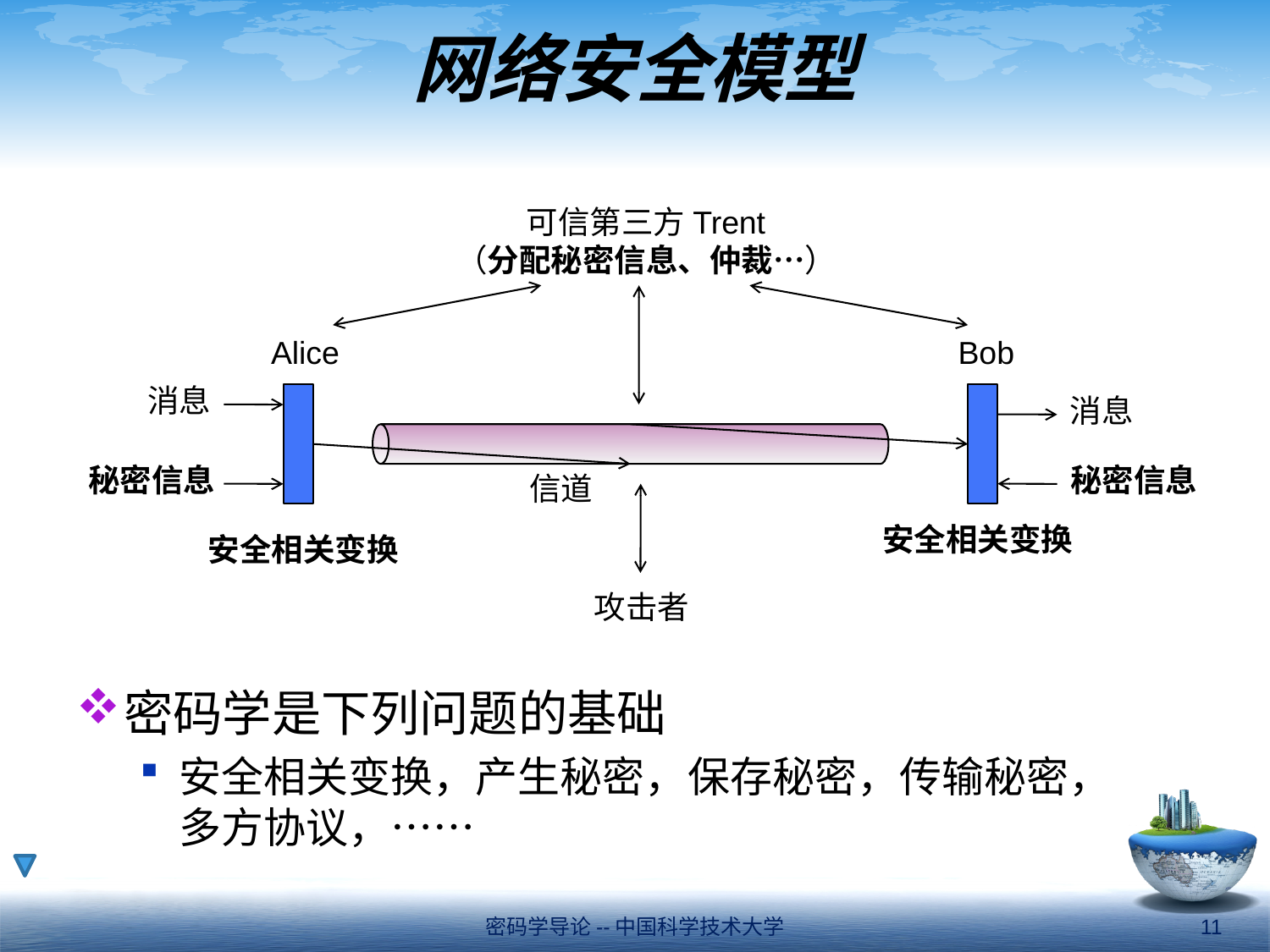

# 网络安全模型

可信第三方Trent
（分配秘密信息、仲裁…）
Alice
Bob
消息

消息
秘密信息
秘密信息
信道
安全相关变换
安全相关变换
攻击者
密码学是下列问题的基础
安全相关变换，产生秘密，保存秘密，传输秘密，多方协议，……

密码学导论--中国科学技术大学
11